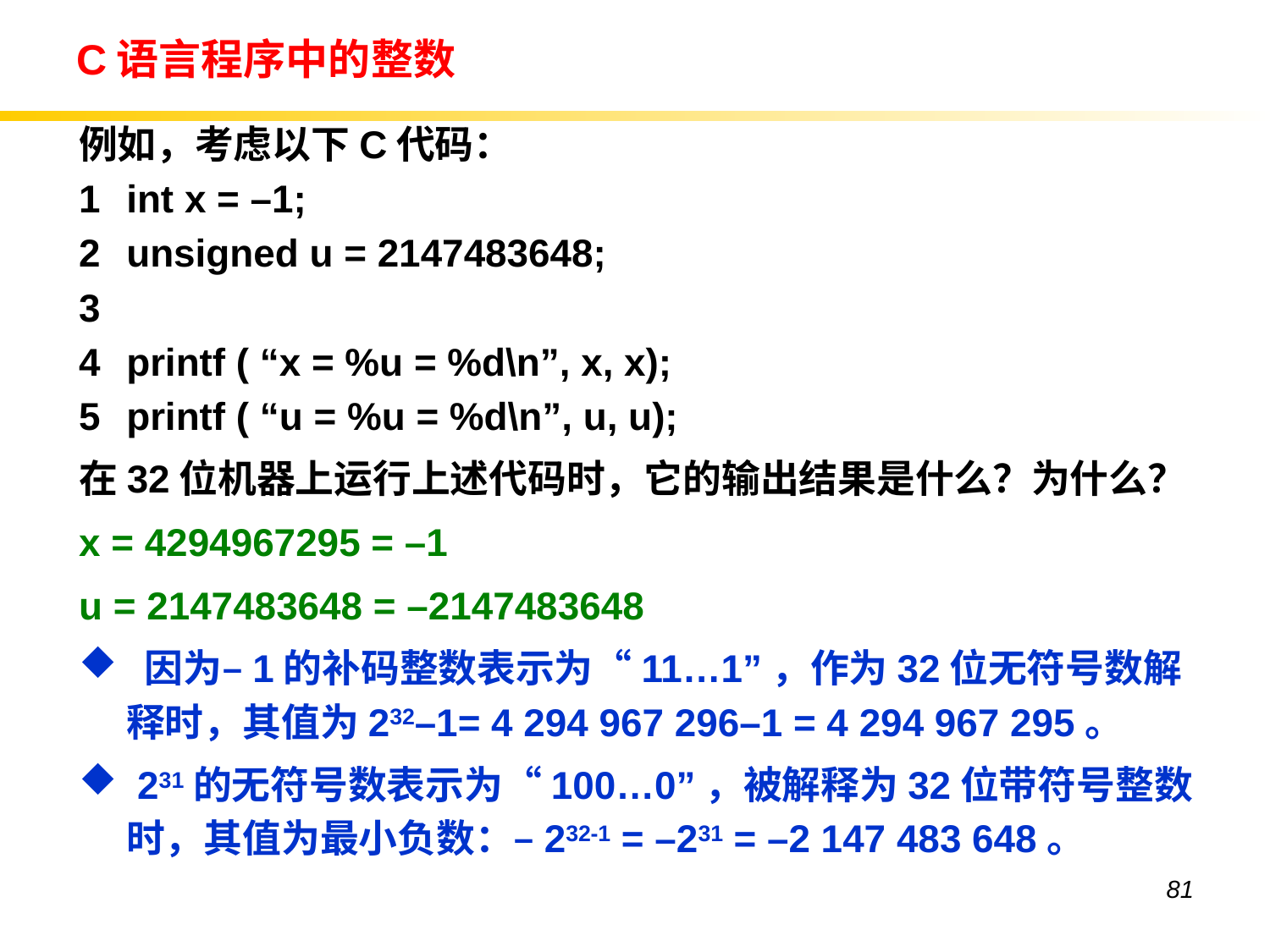

# C语言程序中的整数
例如，考虑以下C代码：
1 	int x = –1;
2 	unsigned u = 2147483648;
3
4	printf ( “x = %u = %d\n”, x, x);
5	printf ( “u = %u = %d\n”, u, u);
在32位机器上运行上述代码时，它的输出结果是什么？为什么？
x = 4294967295 = –1
u = 2147483648 = –2147483648
 因为–1的补码整数表示为“11…1”，作为32位无符号数解释时，其值为232–1= 4 294 967 296–1 = 4 294 967 295。
 231的无符号数表示为“100…0”，被解释为32位带符号整数时，其值为最小负数：–232-1 = –231 = –2 147 483 648。
81